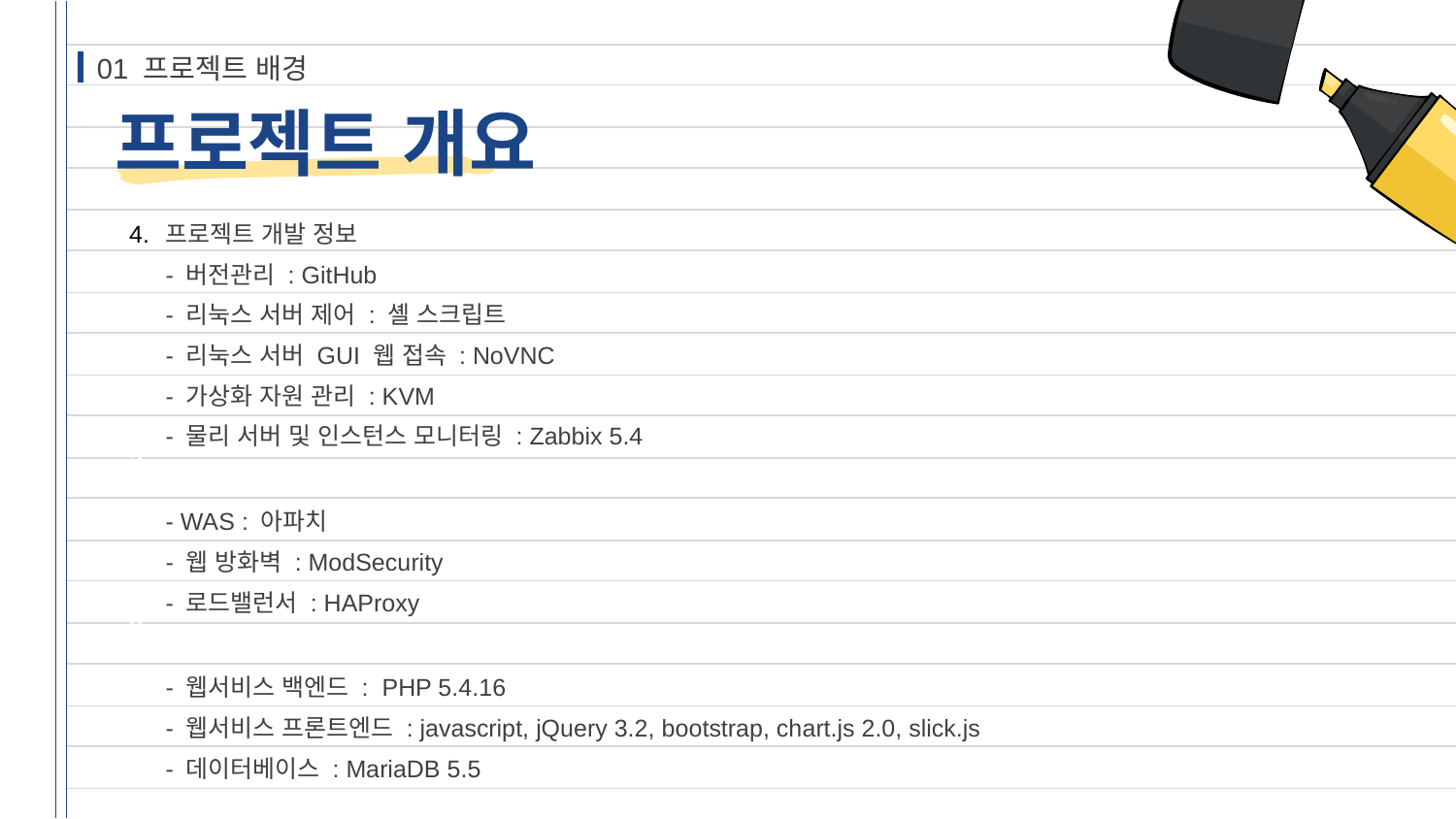

01 프로젝트 배경
# 프로젝트 개요

프로젝트 개발 정보
- 버전관리 : GitHub
- 리눅스 서버 제어 : 셸 스크립트
- 리눅스 서버 GUI 웹 접속 : NoVNC
- 가상화 자원 관리 : KVM
- 물리 서버 및 인스턴스 모니터링 : Zabbix 5.4
- WAS : 아파치
- 웹 방화벽 : ModSecurity
- 로드밸런서 : HAProxy
- 웹서비스 백엔드 :  PHP 5.4.16
- 웹서비스 프론트엔드 : javascript, jQuery 3.2, bootstrap, chart.js 2.0, slick.js
- 데이터베이스 : MariaDB 5.5